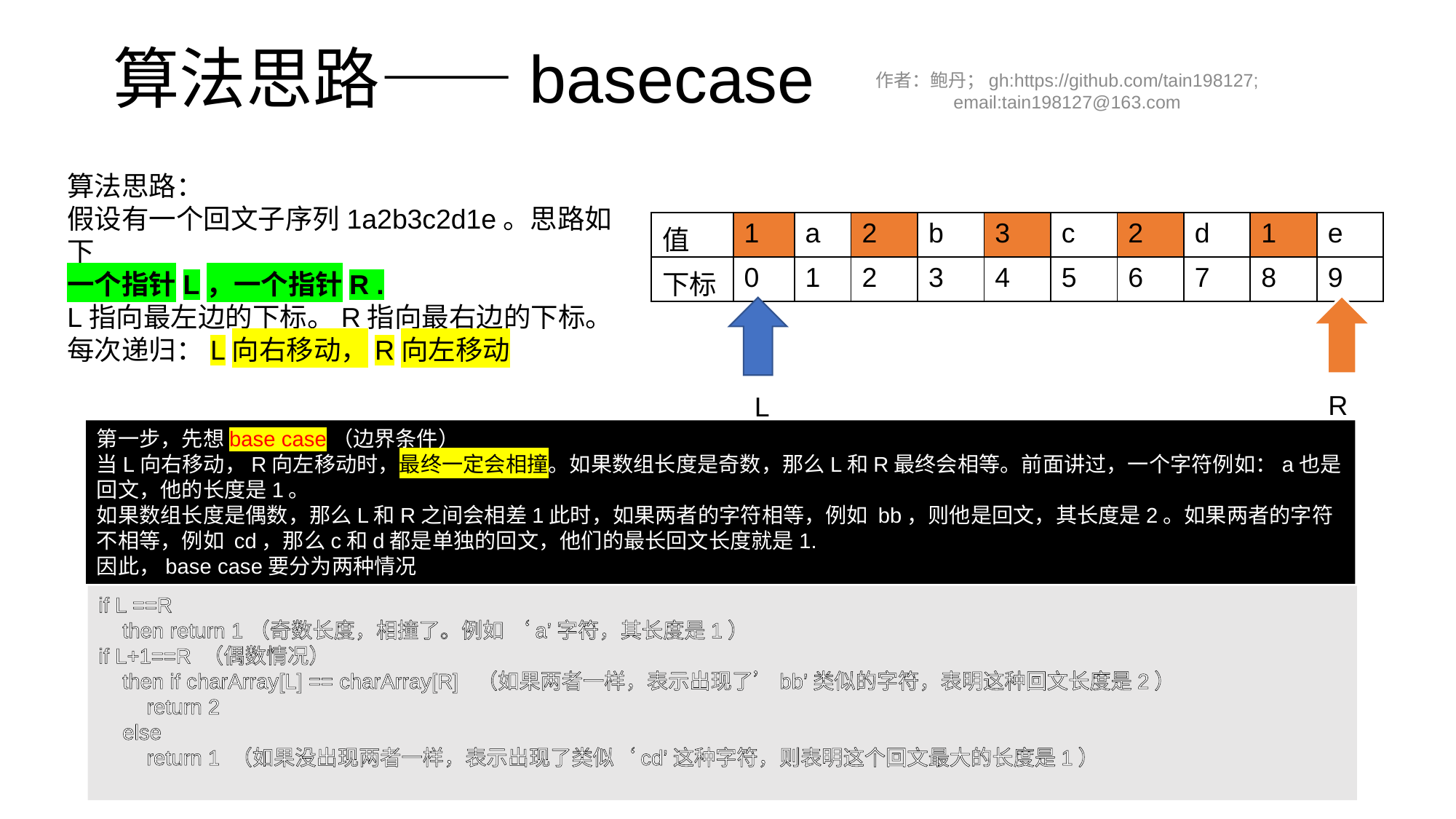

# 算法思路——basecase
作者：鲍丹；gh:https://github.com/tain198127; email:tain198127@163.com
算法思路：
假设有一个回文子序列1a2b3c2d1e。思路如下
一个指针L，一个指针R .
L指向最左边的下标。R指向最右边的下标。
每次递归：L向右移动，R向左移动
| 值 | 1 | a | 2 | b | 3 | c | 2 | d | 1 | e |
| --- | --- | --- | --- | --- | --- | --- | --- | --- | --- | --- |
| 下标 | 0 | 1 | 2 | 3 | 4 | 5 | 6 | 7 | 8 | 9 |

R

L
第一步，先想base case（边界条件）
当L向右移动，R向左移动时，最终一定会相撞。如果数组长度是奇数，那么L和R最终会相等。前面讲过，一个字符例如：a也是回文，他的长度是1。
如果数组长度是偶数，那么L和R之间会相差1此时，如果两者的字符相等，例如 bb，则他是回文，其长度是2。如果两者的字符不相等，例如 cd，那么c和d都是单独的回文，他们的最长回文长度就是1.
因此，base case要分为两种情况
if L ==R
    then return 1（奇数长度，相撞了。例如 ‘a’字符，其长度是1）
if L+1==R （偶数情况）
    then if charArray[L] == charArray[R]  （如果两者一样，表示出现了’bb’类似的字符，表明这种回文长度是2）
        return 2
    else
        return 1 （如果没出现两者一样，表示出现了类似‘cd’这种字符，则表明这个回文最大的长度是1）